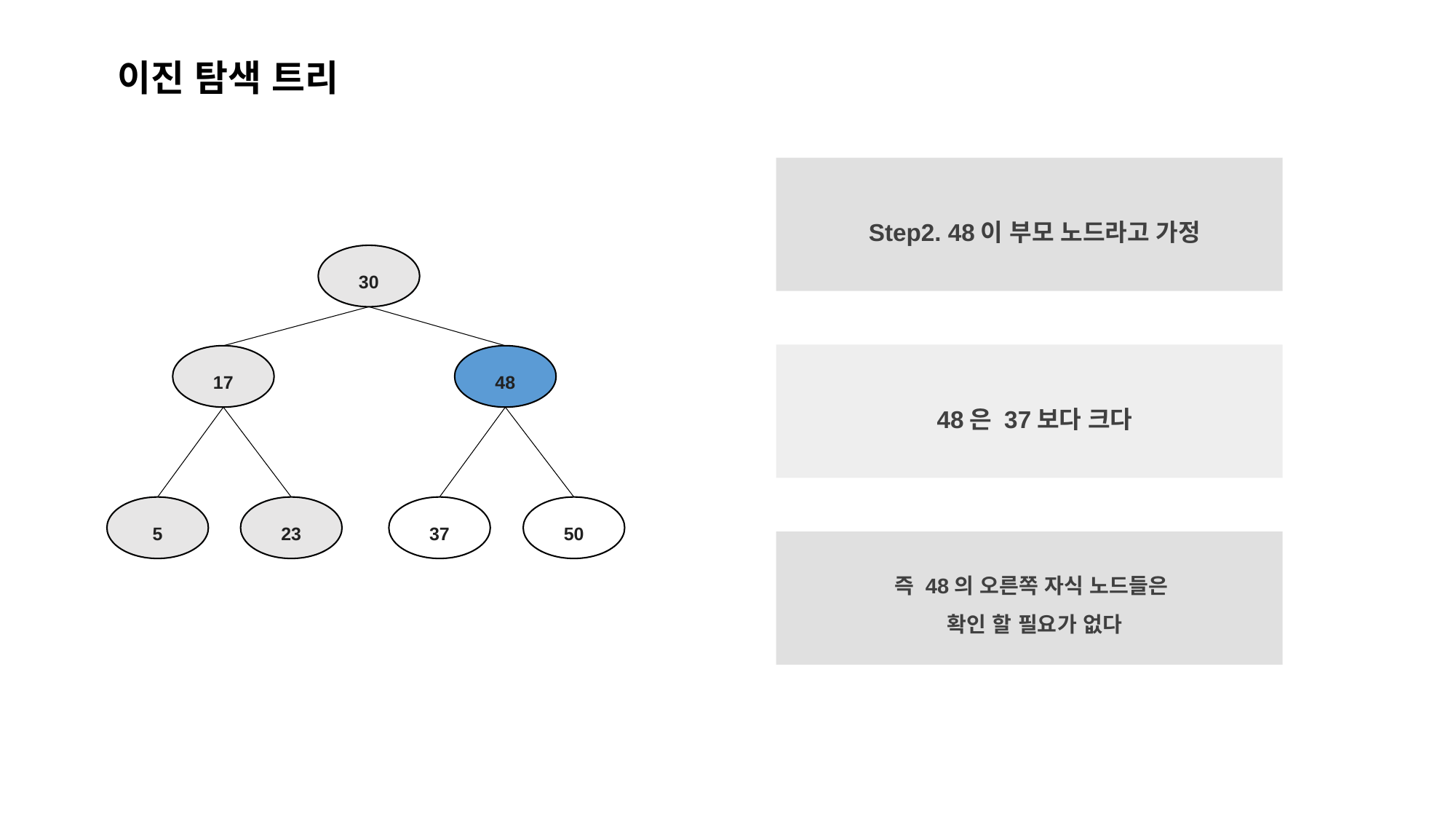

이진 탐색 트리
Step2. 48이 부모 노드라고 가정
30
17
48
5
23
37
50
48은 37보다 크다
즉 48의 오른쪽 자식 노드들은
확인 할 필요가 없다